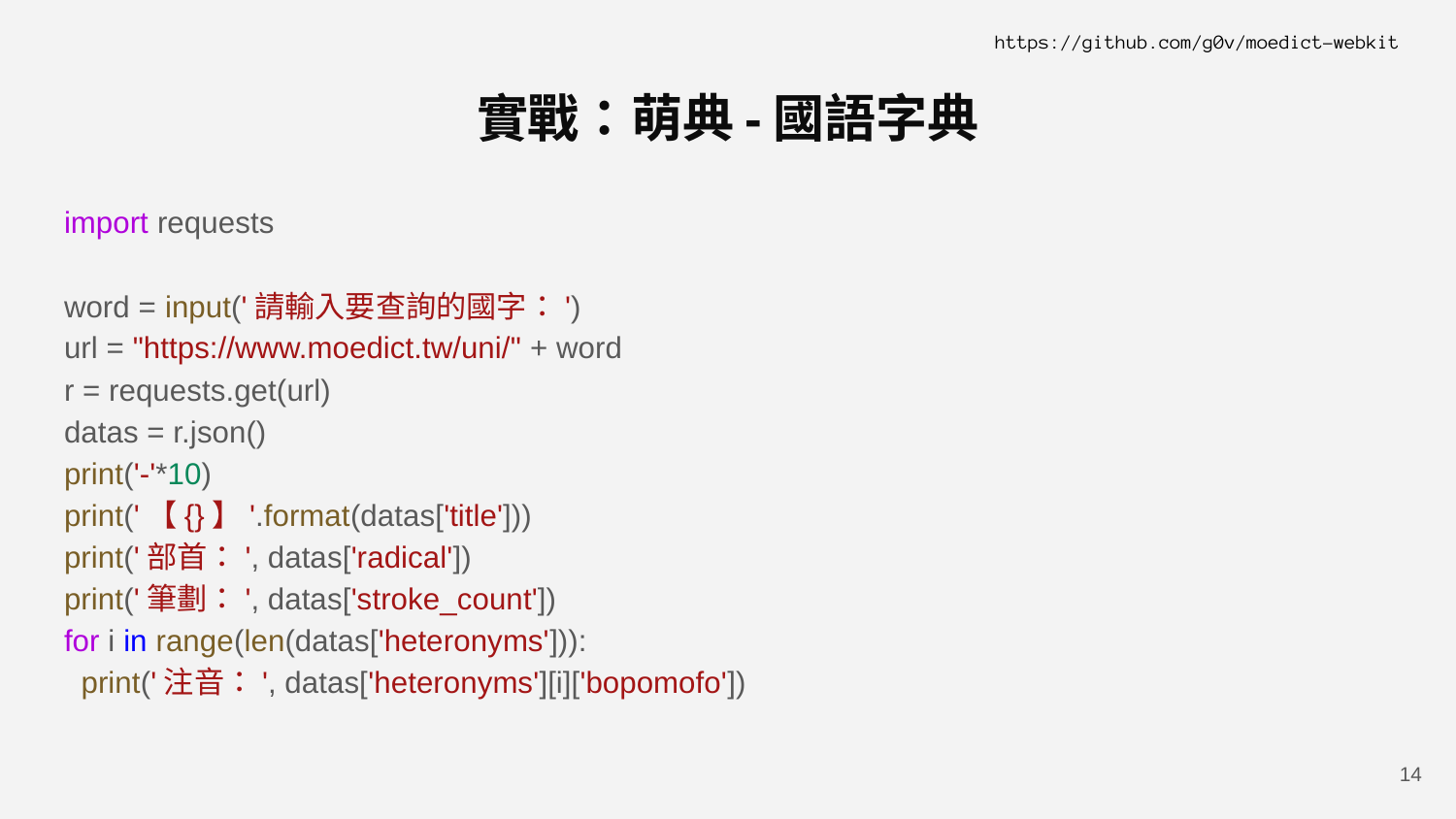

https://github.com/g0v/moedict-webkit
# 實戰：萌典-國語字典
import requests

word = input('請輸入要查詢的國字：')
url = "https://www.moedict.tw/uni/" + word
r = requests.get(url)
datas = r.json()
print('-'*10)
print('【{}】'.format(datas['title']))
print('部首：', datas['radical'])
print('筆劃：', datas['stroke_count'])
for i in range(len(datas['heteronyms'])):
  print('注音：', datas['heteronyms'][i]['bopomofo'])
14